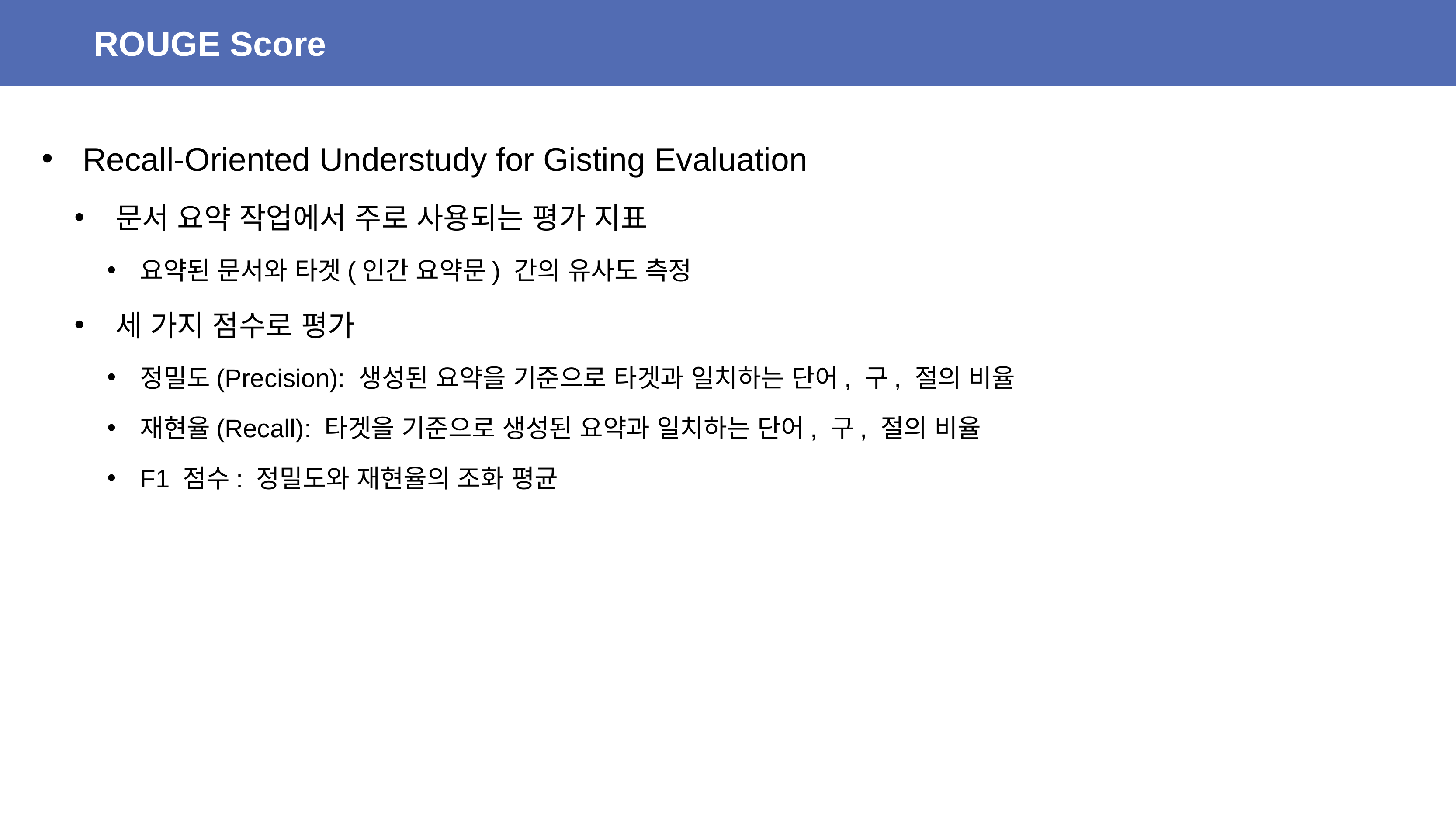

ROUGE Score
Recall-Oriented Understudy for Gisting Evaluation
문서 요약 작업에서 주로 사용되는 평가 지표
요약된 문서와 타겟(인간 요약문) 간의 유사도 측정
세 가지 점수로 평가
정밀도(Precision): 생성된 요약을 기준으로 타겟과 일치하는 단어, 구, 절의 비율
재현율(Recall): 타겟을 기준으로 생성된 요약과 일치하는 단어, 구, 절의 비율
F1 점수: 정밀도와 재현율의 조화 평균